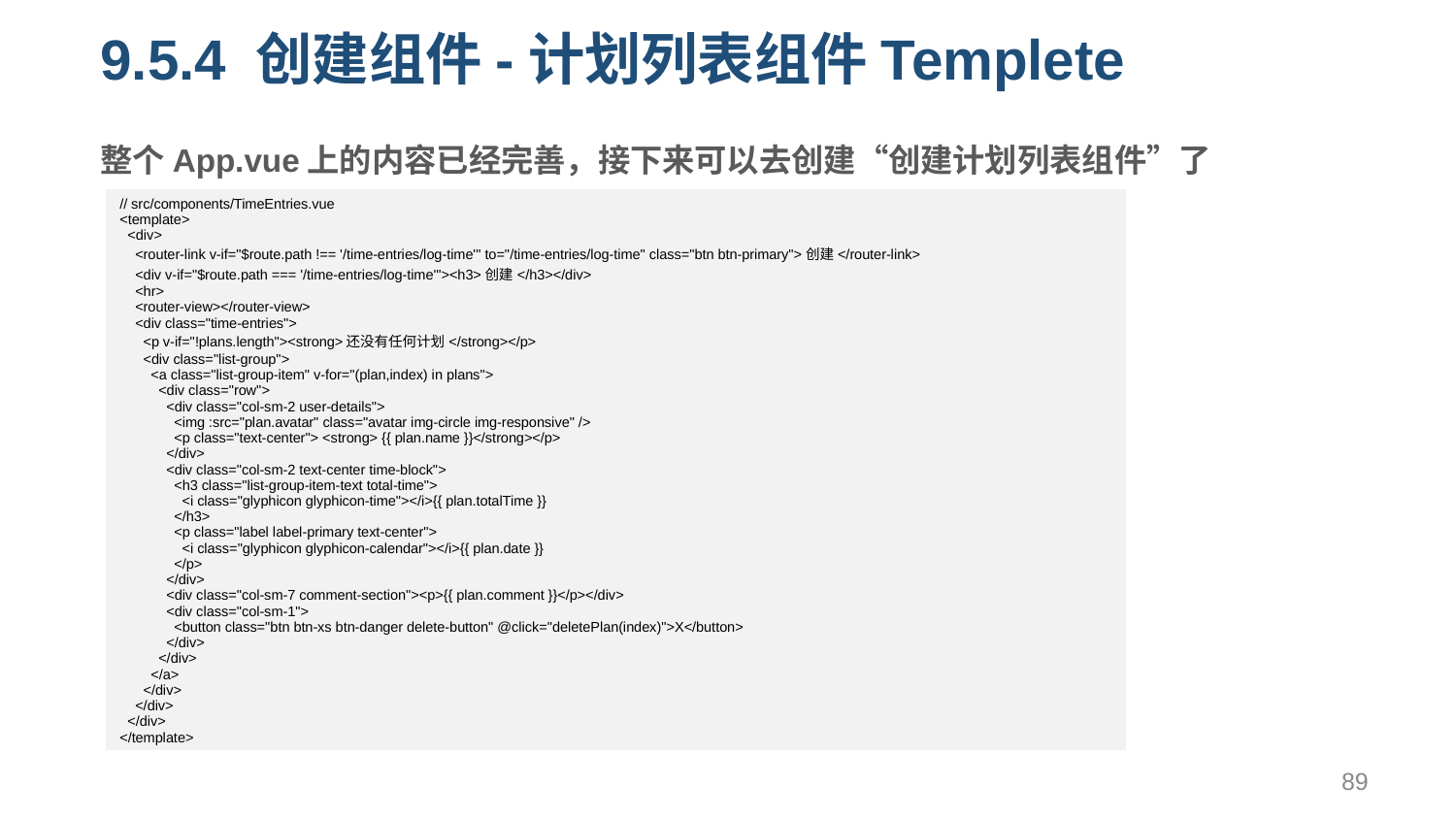

# 9.5.4 创建组件-计划列表组件Templete
整个App.vue上的内容已经完善，接下来可以去创建“创建计划列表组件”了

| // src/components/TimeEntries.vue <template> <div> <router-link v-if="$route.path !== '/time-entries/log-time'" to="/time-entries/log-time" class="btn btn-primary">创建</router-link> <div v-if="$route.path === '/time-entries/log-time'"><h3>创建</h3></div> <hr> <router-view></router-view> <div class="time-entries"> <p v-if="!plans.length"><strong>还没有任何计划</strong></p> <div class="list-group"> <a class="list-group-item" v-for="(plan,index) in plans"> <div class="row"> <div class="col-sm-2 user-details"> <img :src="plan.avatar" class="avatar img-circle img-responsive" /> <p class="text-center"> <strong> {{ plan.name }}</strong></p> </div> <div class="col-sm-2 text-center time-block"> <h3 class="list-group-item-text total-time"> <i class="glyphicon glyphicon-time"></i>{{ plan.totalTime }} </h3> <p class="label label-primary text-center"> <i class="glyphicon glyphicon-calendar"></i>{{ plan.date }} </p> </div> <div class="col-sm-7 comment-section"><p>{{ plan.comment }}</p></div> <div class="col-sm-1"> <button class="btn btn-xs btn-danger delete-button" @click="deletePlan(index)">X</button> </div> </div> </a> </div> </div> </div> </template> |
| --- |
89